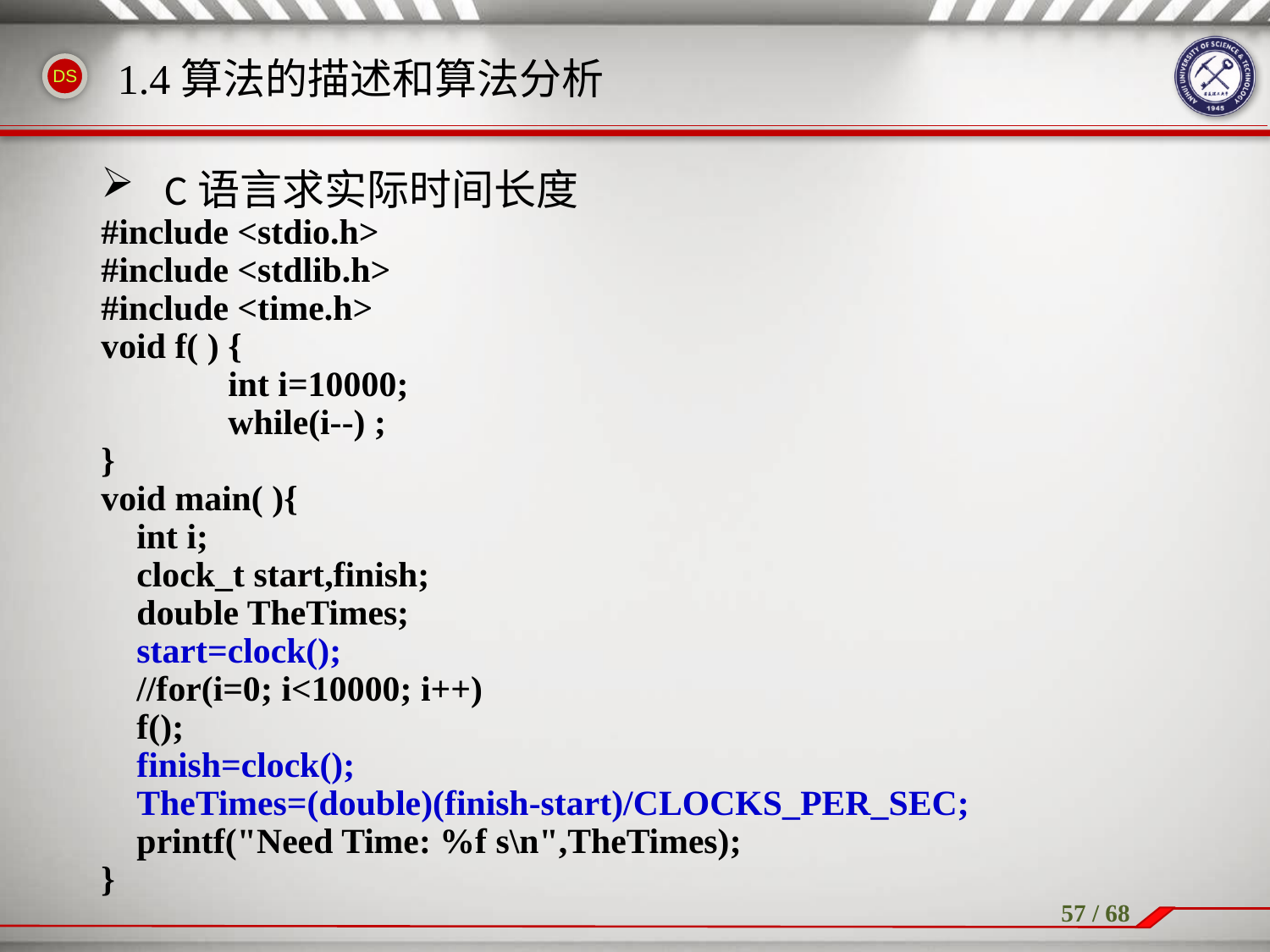

1.4算法的描述和算法分析
C语言求实际时间长度
#include <stdio.h>
#include <stdlib.h>
#include <time.h>
void f( ) {
	int i=10000;
	while(i--) ;
}
void main( ){
    int i;
    clock_t start,finish;
    double TheTimes;
    start=clock();
    //for(i=0; i<10000; i++)
    f();
    finish=clock();
    TheTimes=(double)(finish-start)/CLOCKS_PER_SEC;
    printf("Need Time: %f s\n",TheTimes);
}